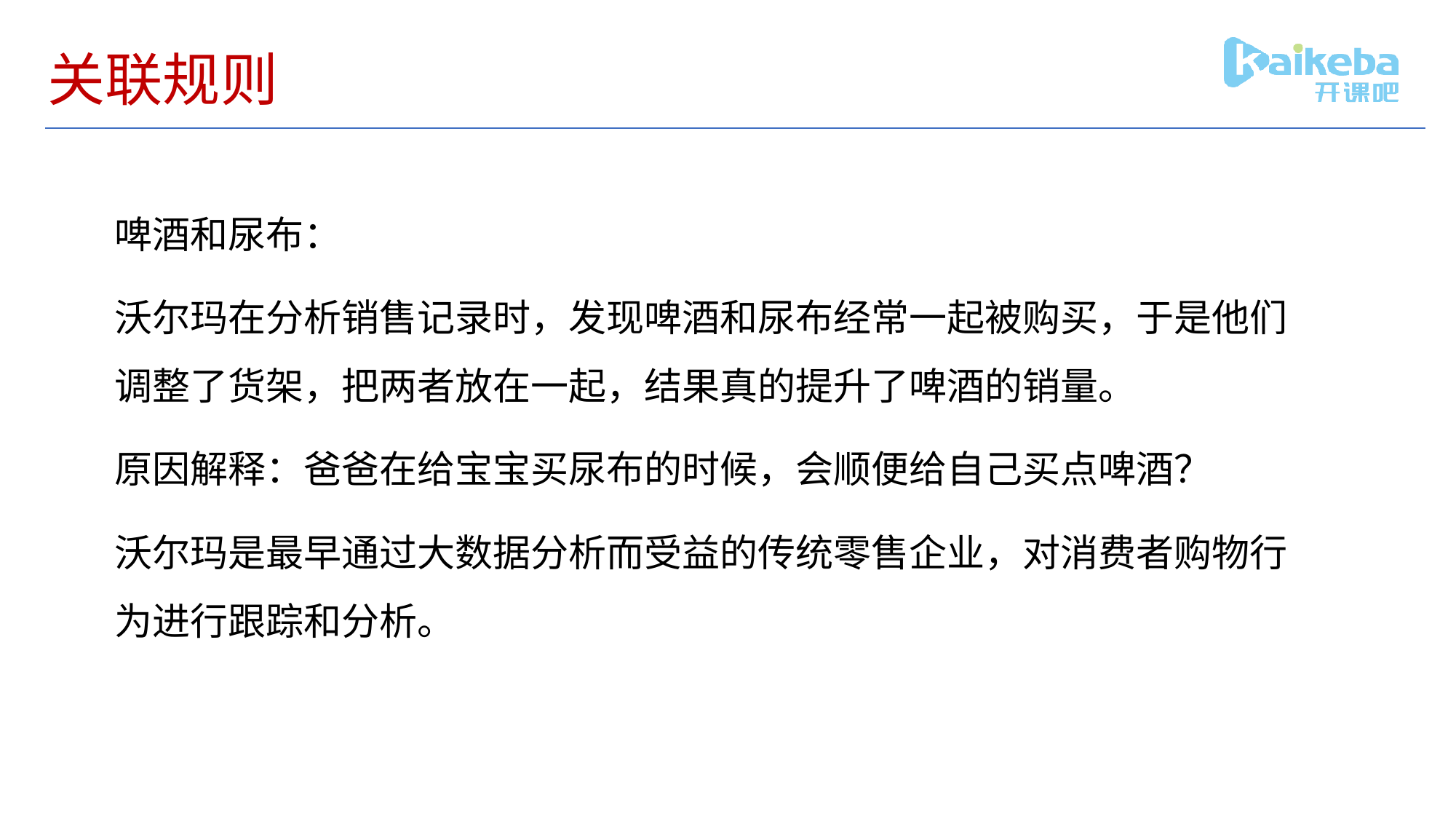

# 关联规则
啤酒和尿布：
沃尔玛在分析销售记录时，发现啤酒和尿布经常一起被购买，于是他们调整了货架，把两者放在一起，结果真的提升了啤酒的销量。
原因解释：爸爸在给宝宝买尿布的时候，会顺便给自己买点啤酒？
沃尔玛是最早通过大数据分析而受益的传统零售企业，对消费者购物行为进行跟踪和分析。